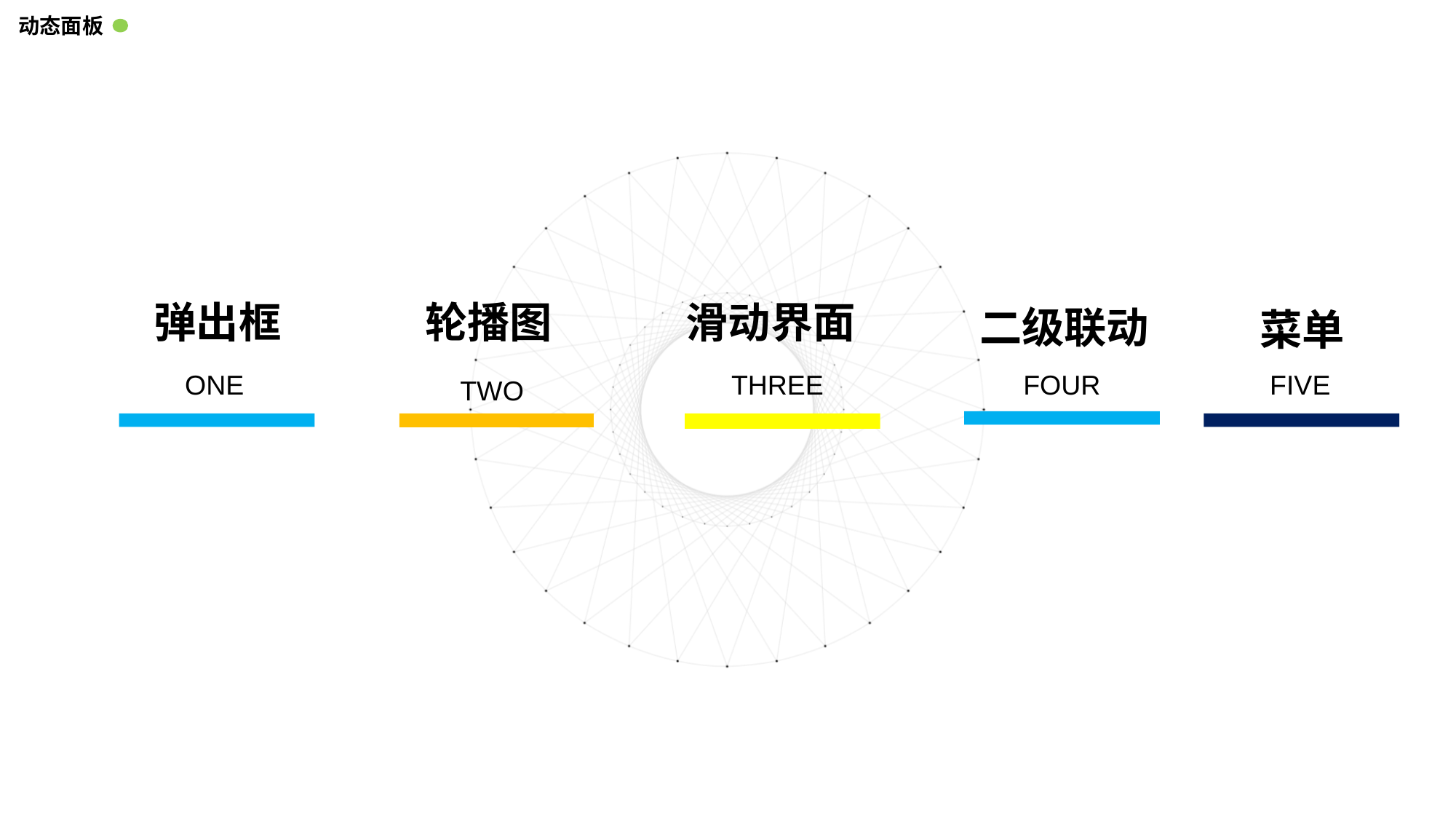

动态面板

轮播图
二级联动
菜单
滑动界面
弹出框
FOUR
FIVE
ONE
THREE
TWO